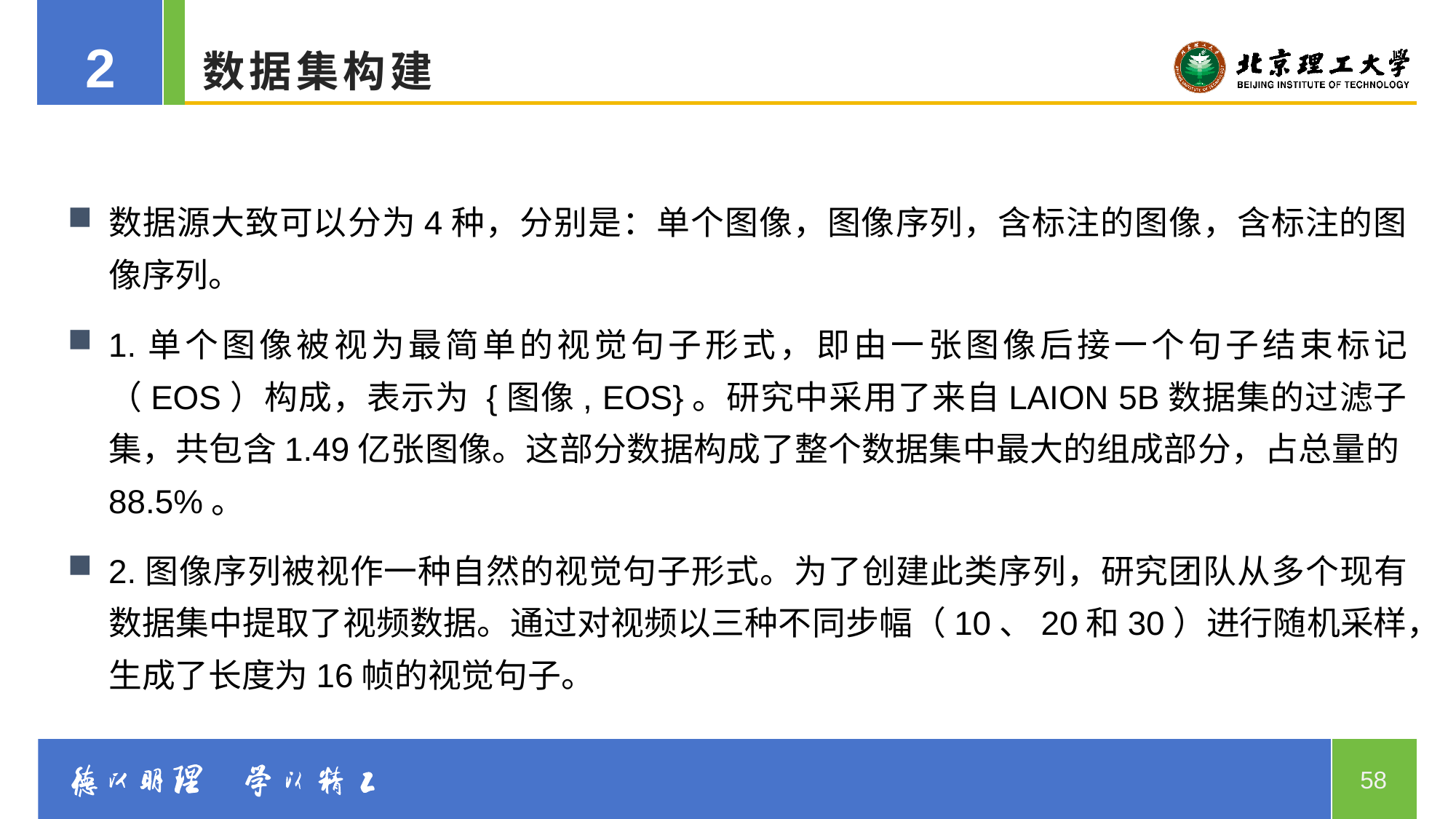

2
# 数据集构建
数据源大致可以分为4种，分别是：单个图像，图像序列，含标注的图像，含标注的图像序列。
1.单个图像被视为最简单的视觉句子形式，即由一张图像后接一个句子结束标记（EOS）构成，表示为 {图像, EOS}。研究中采用了来自LAION 5B数据集的过滤子集，共包含1.49亿张图像。这部分数据构成了整个数据集中最大的组成部分，占总量的88.5%。
2.图像序列被视作一种自然的视觉句子形式。为了创建此类序列，研究团队从多个现有数据集中提取了视频数据。通过对视频以三种不同步幅（10、20和30）进行随机采样，生成了长度为16帧的视觉句子。